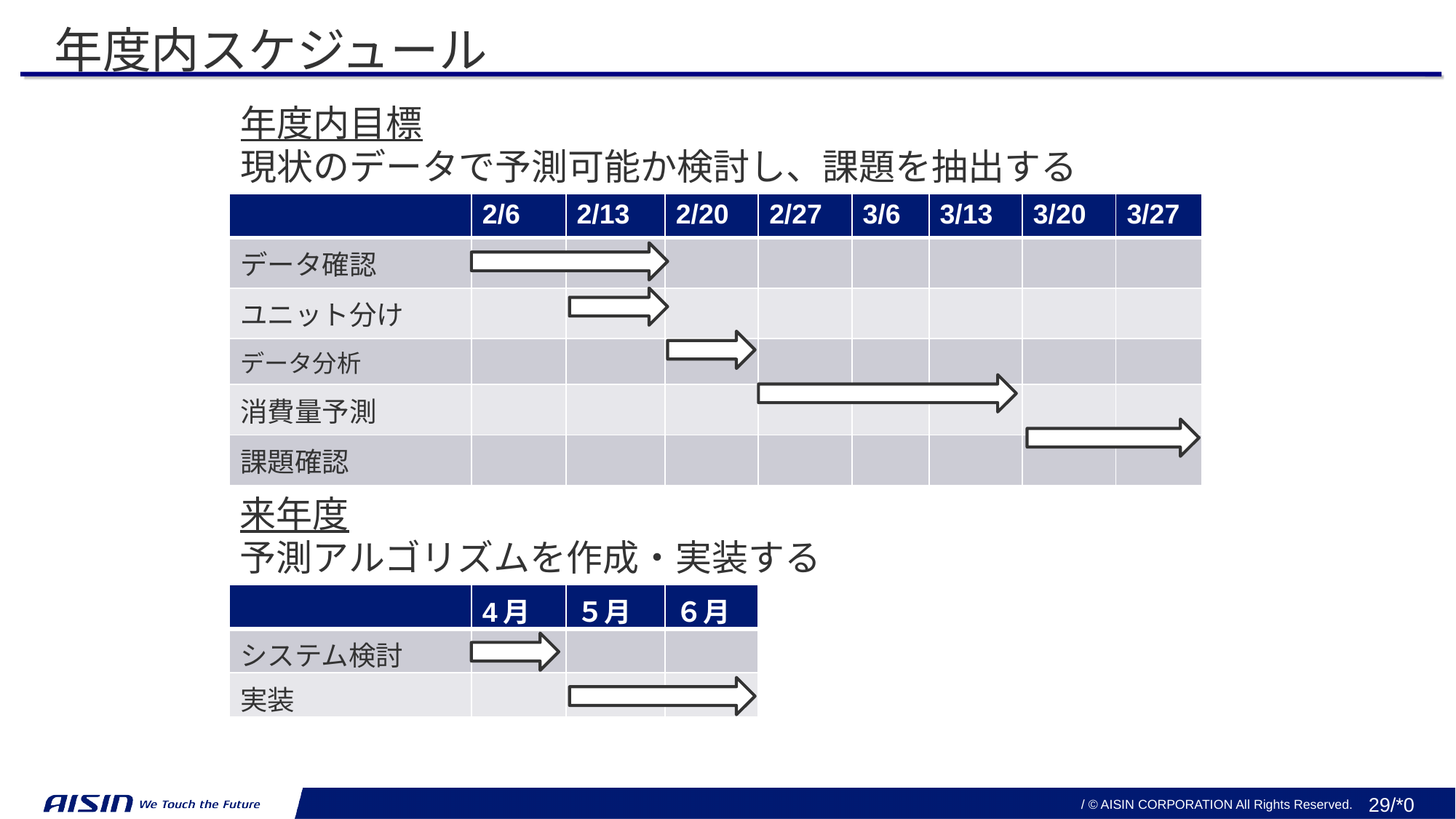

年度内スケジュール
年度内目標
現状のデータで予測可能か検討し、課題を抽出する

|  | 2/6 | 2/13 | 2/20 | 2/27 | 3/6 | 3/13 | 3/20 | 3/27 |
| --- | --- | --- | --- | --- | --- | --- | --- | --- |
| データ確認 |  |  |  |  |  |  |  |  |
| ユニット分け |  |  |  |  |  |  |  |  |
| データ分析 |  |  |  |  |  |  |  |  |
| 消費量予測 |  |  |  |  |  |  |  |  |
| 課題確認 |  |  |  |  |  |  |  |  |

来年度
予測アルゴリズムを作成・実装する
|  | 4月 | ５月 | ６月 |
| --- | --- | --- | --- |
| システム検討 |  |  |  |
| 実装 |  |  |  |